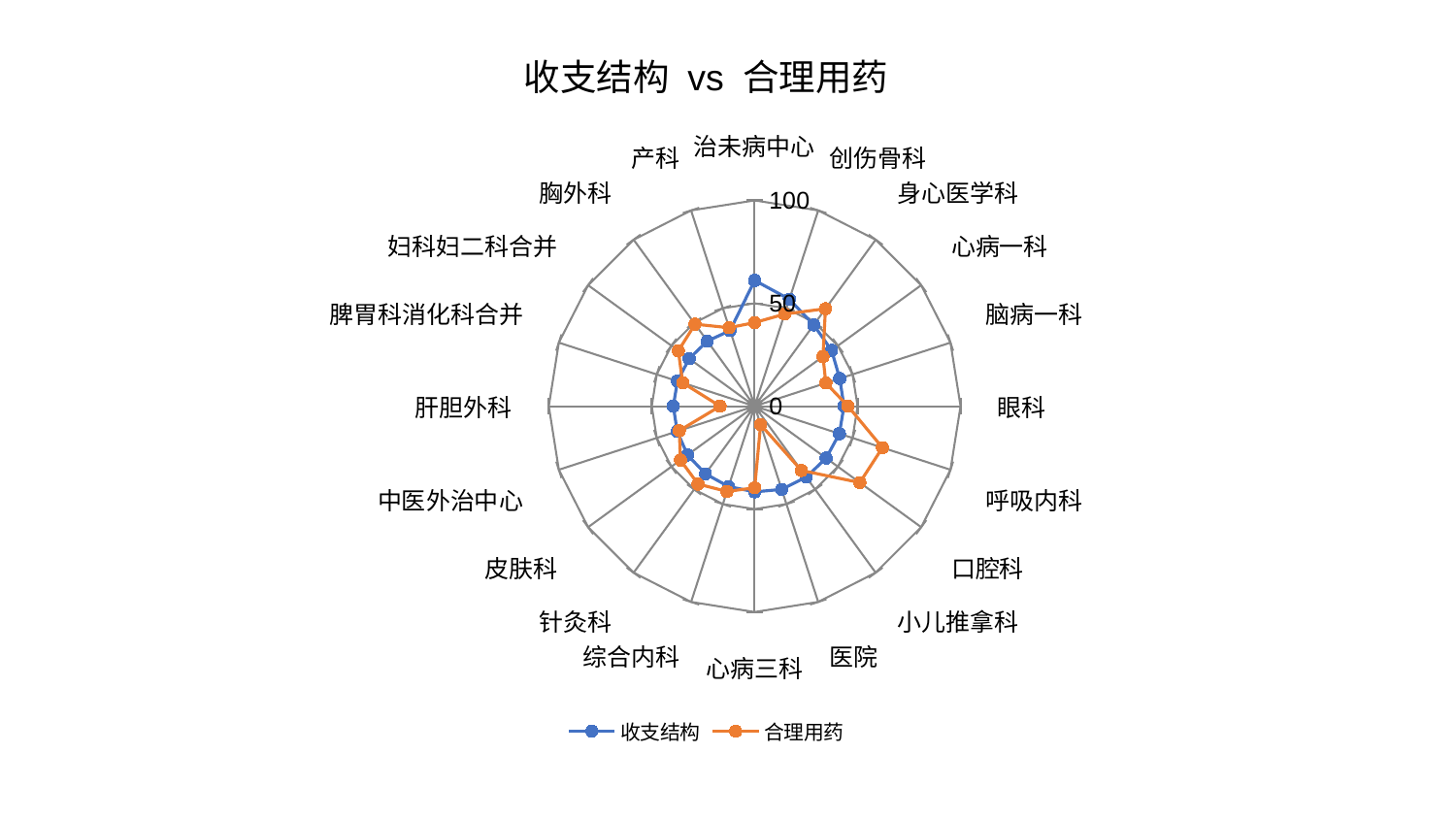

### Chart: 收支结构 vs 合理用药

| Category | 收支结构 | 合理用药 |
|---|---|---|
| 治未病中心 | 61.11345580211096 | 40.625513008666275 |
| 创伤骨科 | 54.645696249781146 | 47.057232026778294 |
| 身心医学科 | 48.81303874103321 | 58.53900778478871 |
| 心病一科 | 46.19640531632129 | 41.036652177710096 |
| 脑病一科 | 43.47909838589435 | 36.37713165242286 |
| 眼科 | 43.37784866932327 | 45.37034430944799 |
| 呼吸内科 | 43.287004082647975 | 65.25508393553373 |
| 口腔科 | 42.92092925279742 | 63.16415470115199 |
| 小儿推拿科 | 42.6342351006775 | 38.60859057538398 |
| 医院 | 42.5303623361795 | 9.401323846684786 |
| 心病三科 | 41.645851082816876 | 39.65959286086792 |
| 综合内科 | 41.02150228921415 | 43.56717505396102 |
| 针灸科 | 40.653527170839524 | 46.79242963440012 |
| 皮肤科 | 40.32885575605655 | 44.56407262834535 |
| 中医外治中心 | 39.57336064406432 | 38.485606611458365 |
| 肝胆外科 | 39.50543749816339 | 16.769626260716123 |
| 脾胃科消化科合并 | 39.438940790077815 | 36.76724998751201 |
| 妇科妇二科合并 | 39.328907116078966 | 45.82915578066804 |
| 胸外科 | 39.105390915311226 | 49.26549935795758 |
| 产科 | 38.62366263877757 | 40.09121139804864 |
72